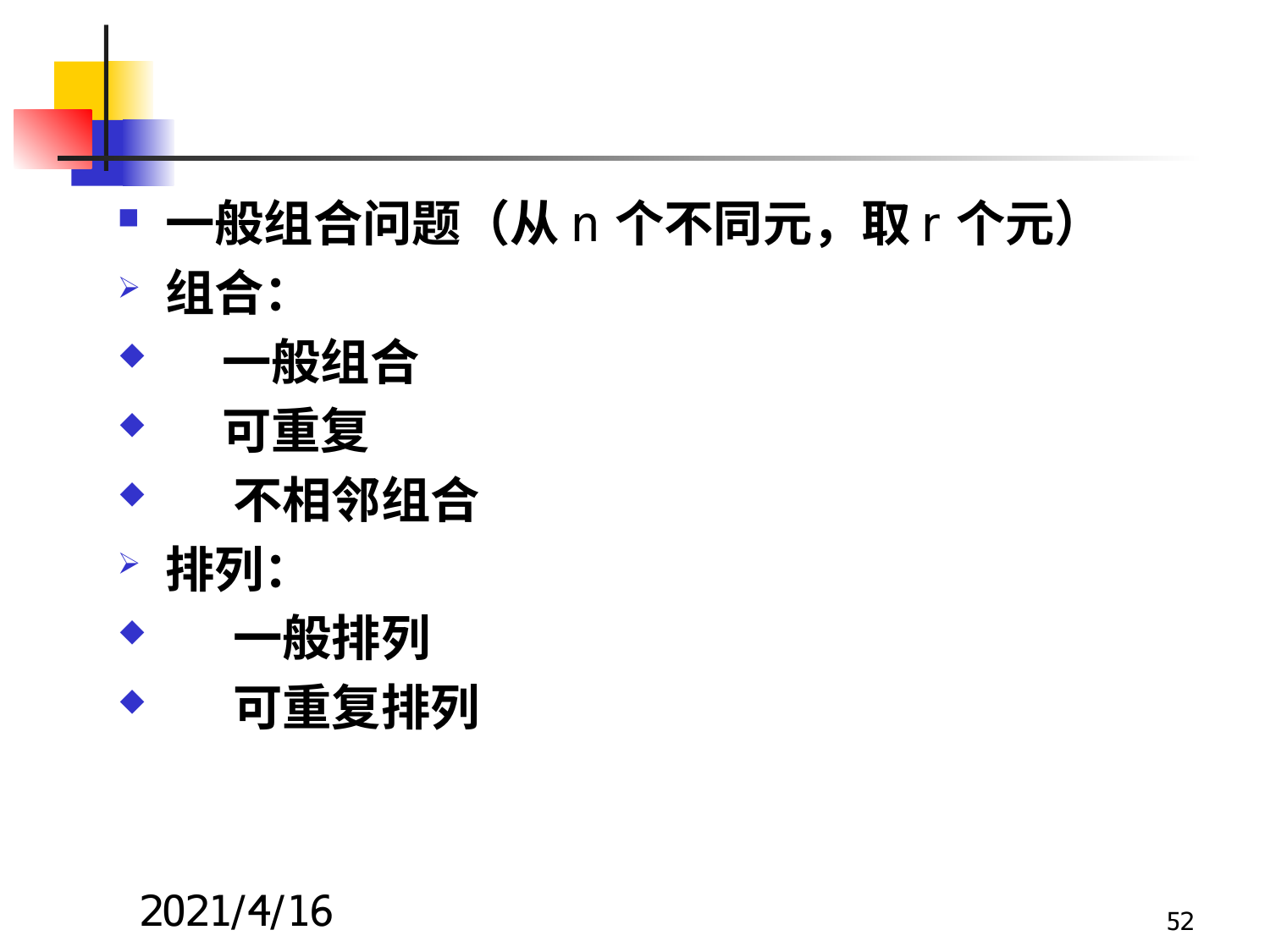

#
一般组合问题（从n个不同元，取r个元）
组合：
    一般组合
    可重复
     不相邻组合
排列：
     一般排列
     可重复排列
2021/4/16
52